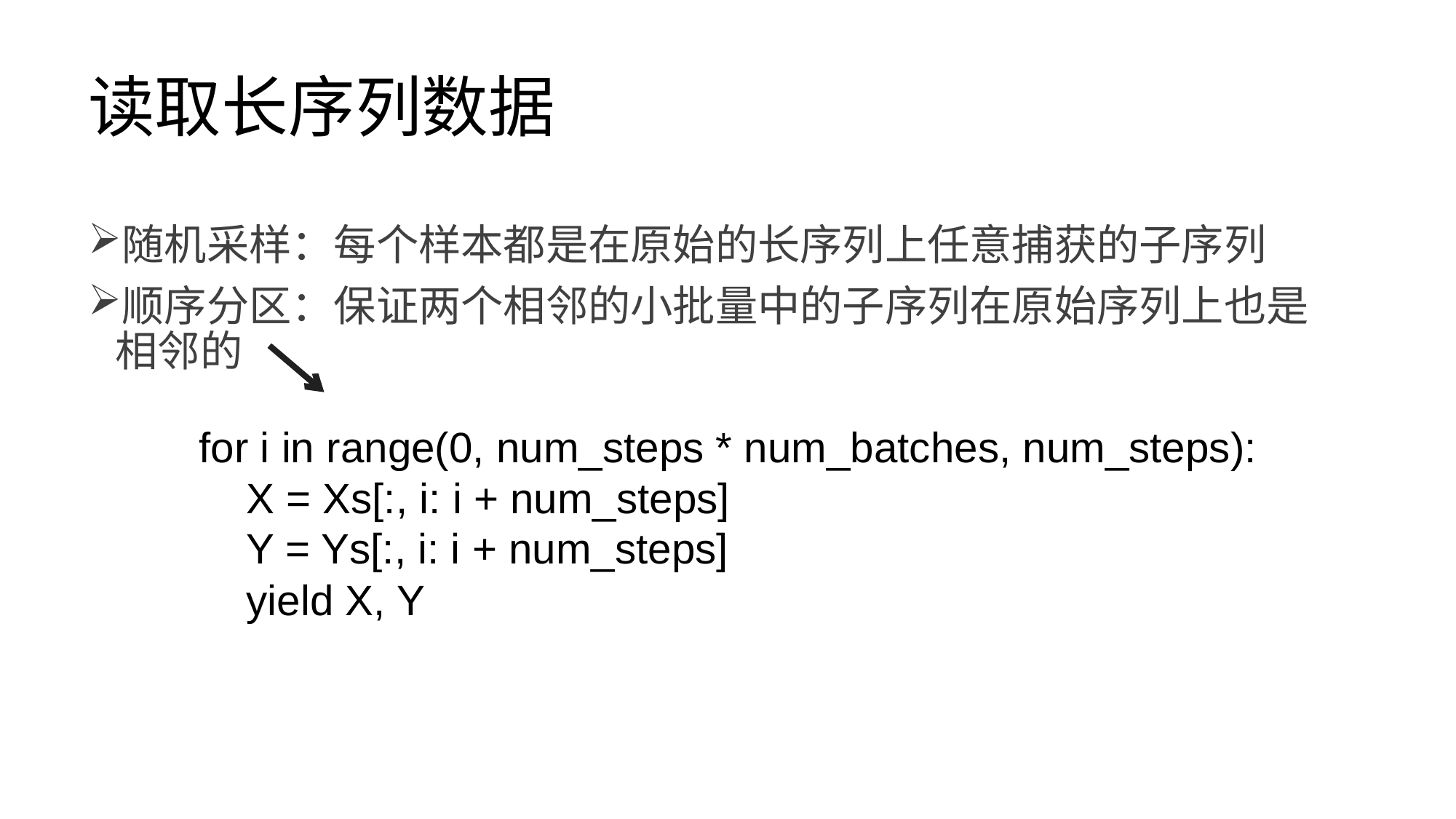

# 读取长序列数据
随机采样：每个样本都是在原始的长序列上任意捕获的子序列
顺序分区：保证两个相邻的小批量中的子序列在原始序列上也是相邻的
    for i in range(0, num_steps * num_batches, num_steps):
        X = Xs[:, i: i + num_steps]
        Y = Ys[:, i: i + num_steps]
        yield X, Y